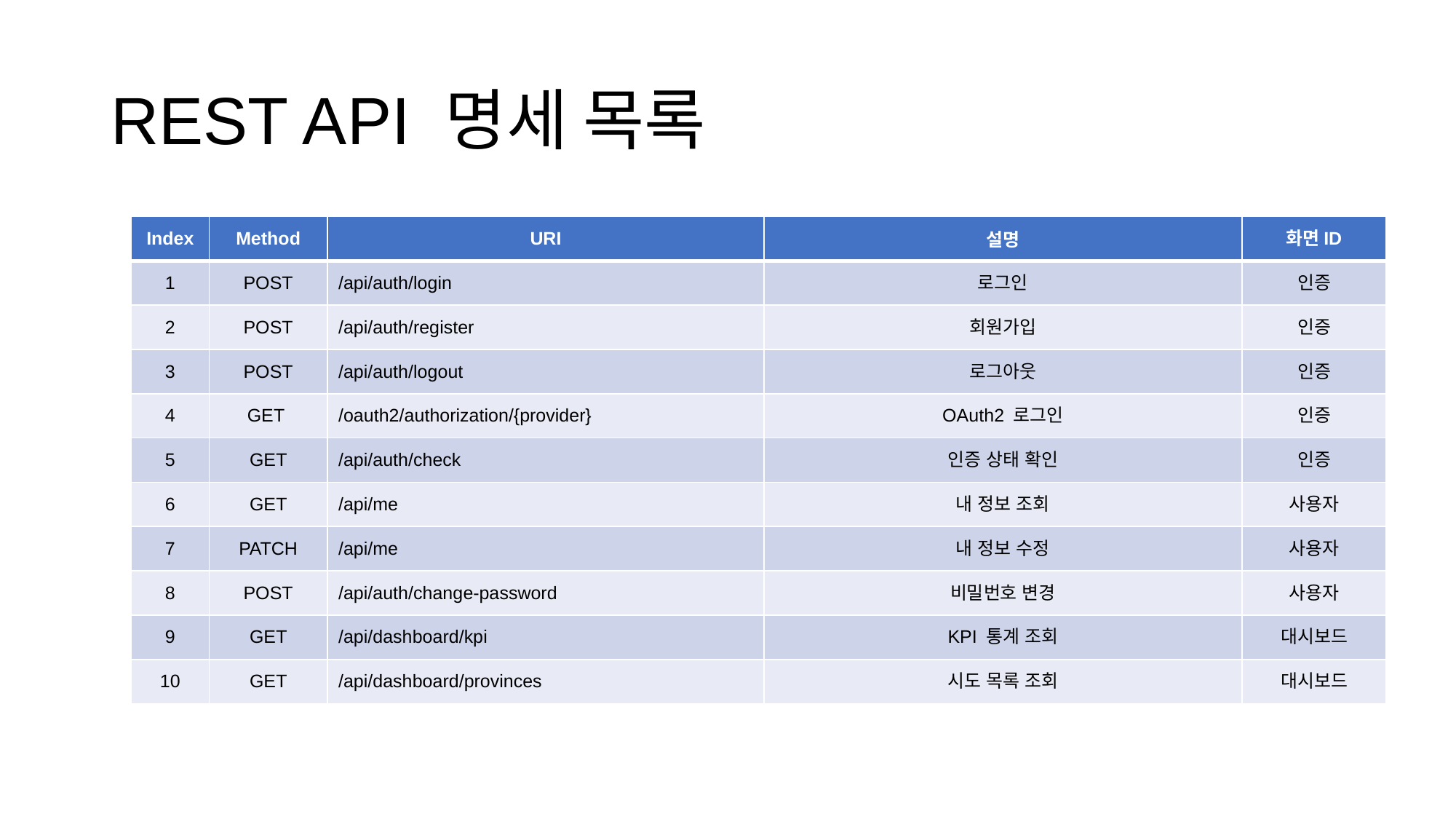

# REST API 명세 목록
| Index | Method | URI | 설명 | 화면ID |
| --- | --- | --- | --- | --- |
| 1 | POST | /api/auth/login | 로그인 | 인증 |
| 2 | POST | /api/auth/register | 회원가입 | 인증 |
| 3 | POST | /api/auth/logout | 로그아웃 | 인증 |
| 4 | GET | /oauth2/authorization/{provider} | OAuth2 로그인 | 인증 |
| 5 | GET | /api/auth/check | 인증 상태 확인 | 인증 |
| 6 | GET | /api/me | 내 정보 조회 | 사용자 |
| 7 | PATCH | /api/me | 내 정보 수정 | 사용자 |
| 8 | POST | /api/auth/change-password | 비밀번호 변경 | 사용자 |
| 9 | GET | /api/dashboard/kpi | KPI 통계 조회 | 대시보드 |
| 10 | GET | /api/dashboard/provinces | 시도 목록 조회 | 대시보드 |